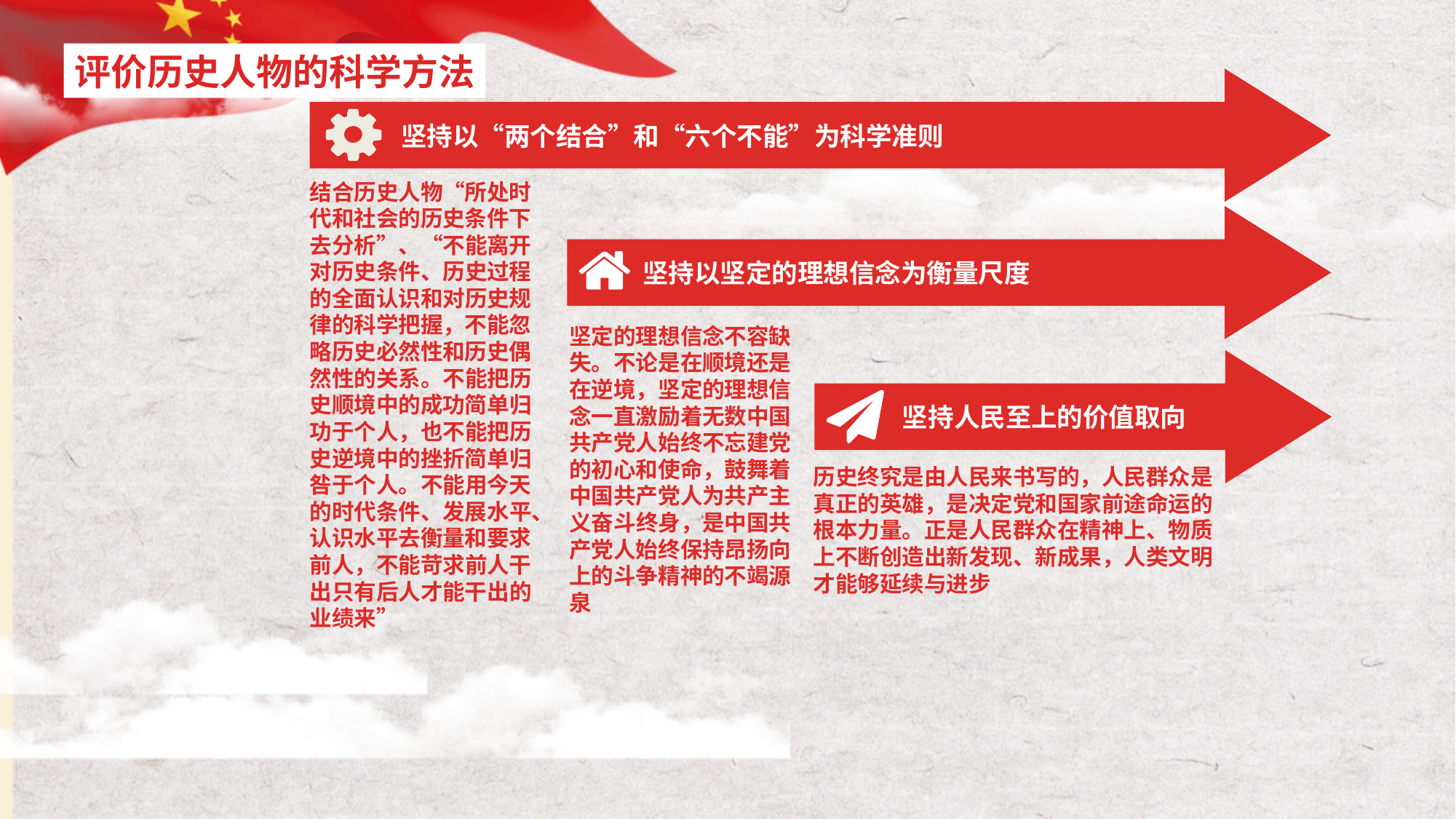

评价历史人物的科学方法

坚持以“两个结合”和“六个不能”为科学准则
结合历史人物“所处时代和社会的历史条件下去分析”、“不能离开对历史条件、历史过程的全面认识和对历史规律的科学把握，不能忽略历史必然性和历史偶然性的关系。不能把历史顺境中的成功简单归功于个人，也不能把历史逆境中的挫折简单归咎于个人。不能用今天的时代条件、发展水平、认识水平去衡量和要求前人，不能苛求前人干出只有后人才能干出的业绩来”

坚持以坚定的理想信念为衡量尺度
坚定的理想信念不容缺失。不论是在顺境还是在逆境，坚定的理想信念一直激励着无数中国共产党人始终不忘建党的初心和使命，鼓舞着中国共产党人为共产主义奋斗终身，是中国共产党人始终保持昂扬向上的斗争精神的不竭源泉

坚持人民至上的价值取向
历史终究是由人民来书写的，人民群众是真正的英雄，是决定党和国家前途命运的根本力量。正是人民群众在精神上、物质上不断创造出新发现、新成果，人类文明才能够延续与进步